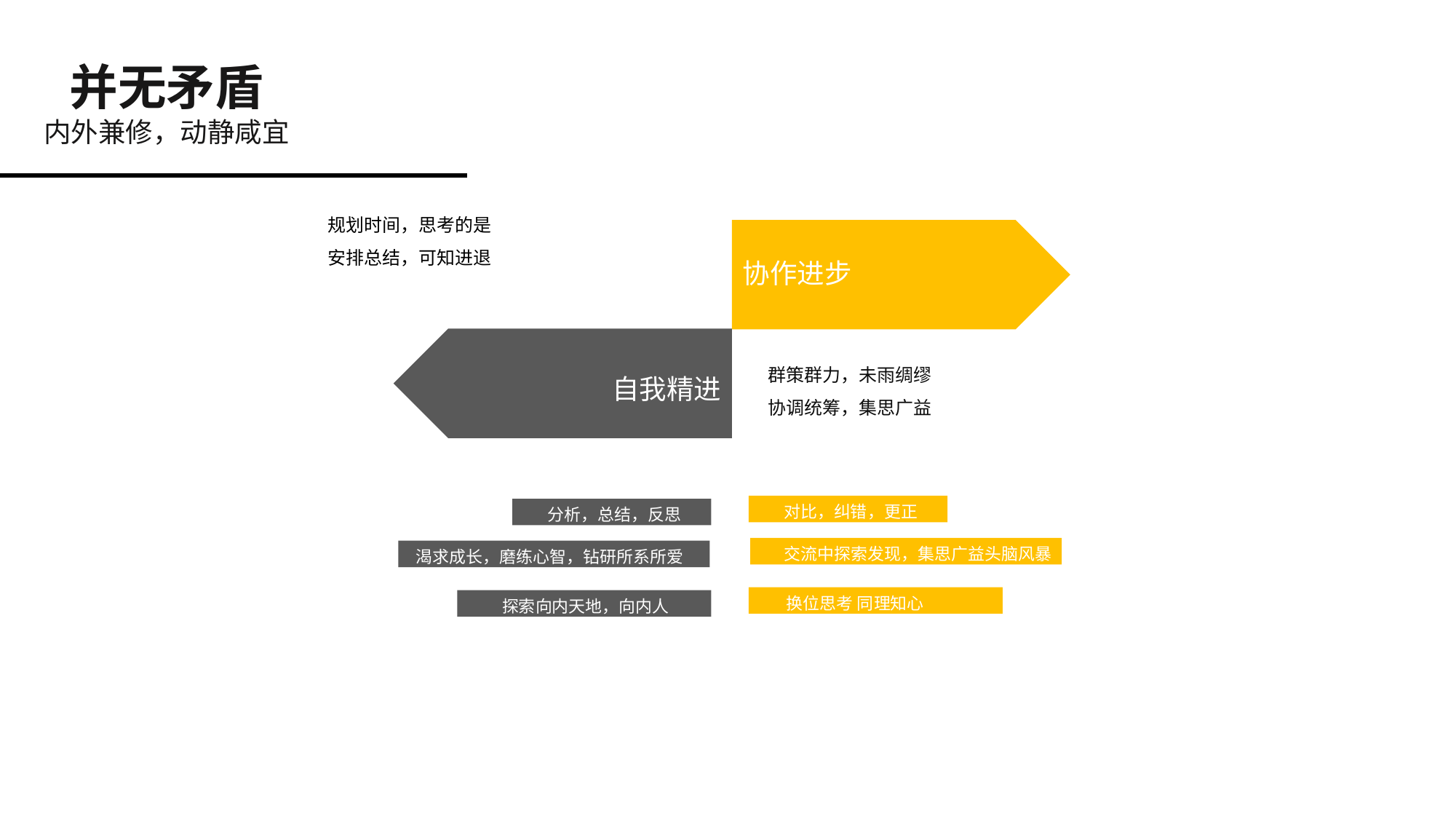

并无矛盾
内外兼修，动静咸宜
规划时间，思考的是
安排总结，可知进退

协作进步

群策群力，未雨绸缪
协调统筹，集思广益
自我精进

对比，纠错，更正

分析，总结，反思
交流中探索发现，集思广益头脑风暴

渴求成长，磨练心智，钻研所系所爱

换位思考 同理知心

探索向内天地，向内人我